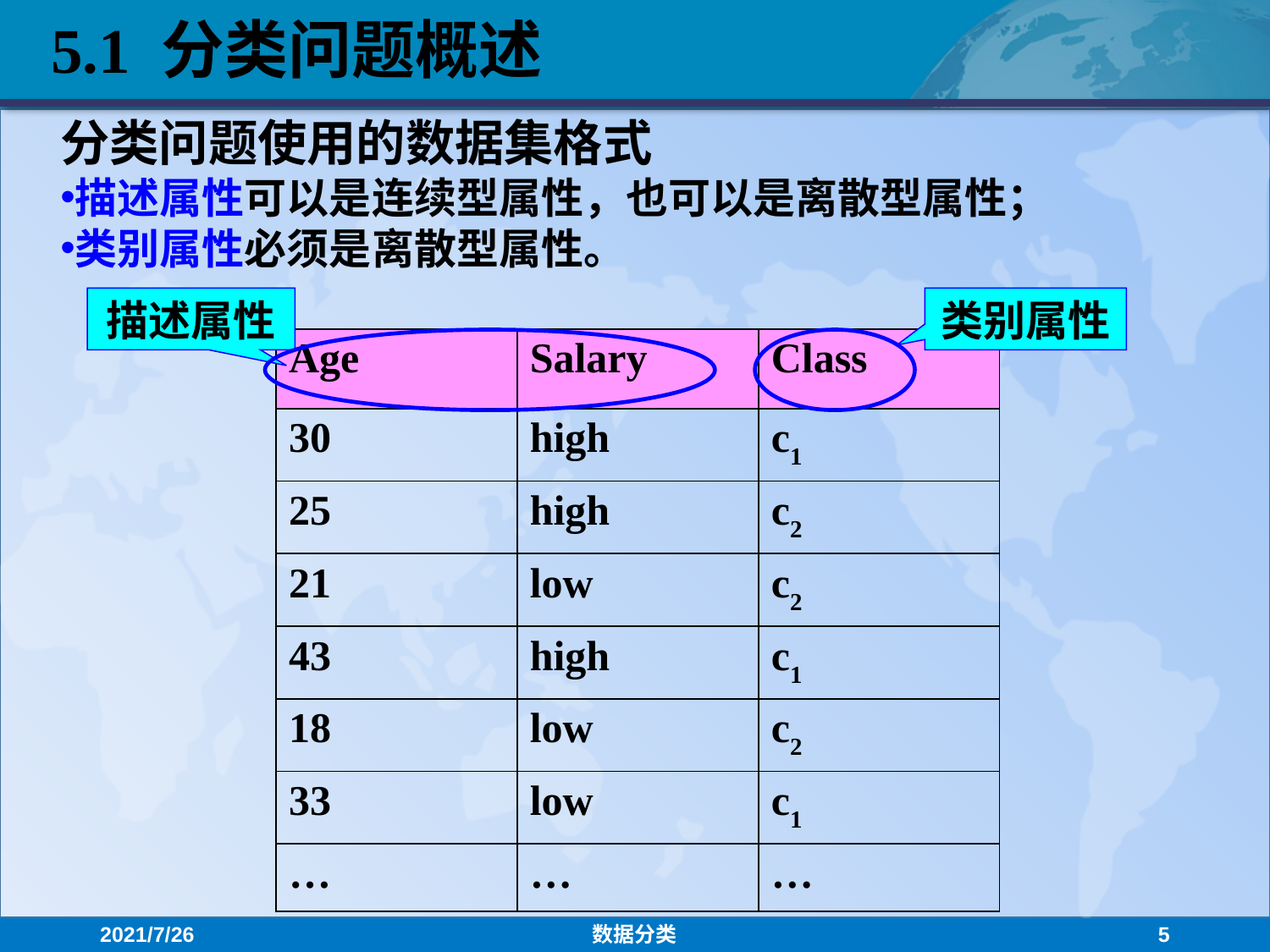

5.1 分类问题概述
分类问题使用的数据集格式
描述属性可以是连续型属性，也可以是离散型属性；
类别属性必须是离散型属性。
描述属性
类别属性
| Age | Salary | Class |
| --- | --- | --- |
| 30 | high | c1 |
| 25 | high | c2 |
| 21 | low | c2 |
| 43 | high | c1 |
| 18 | low | c2 |
| 33 | low | c1 |
| … | … | … |

2021/7/26
数据分类
5